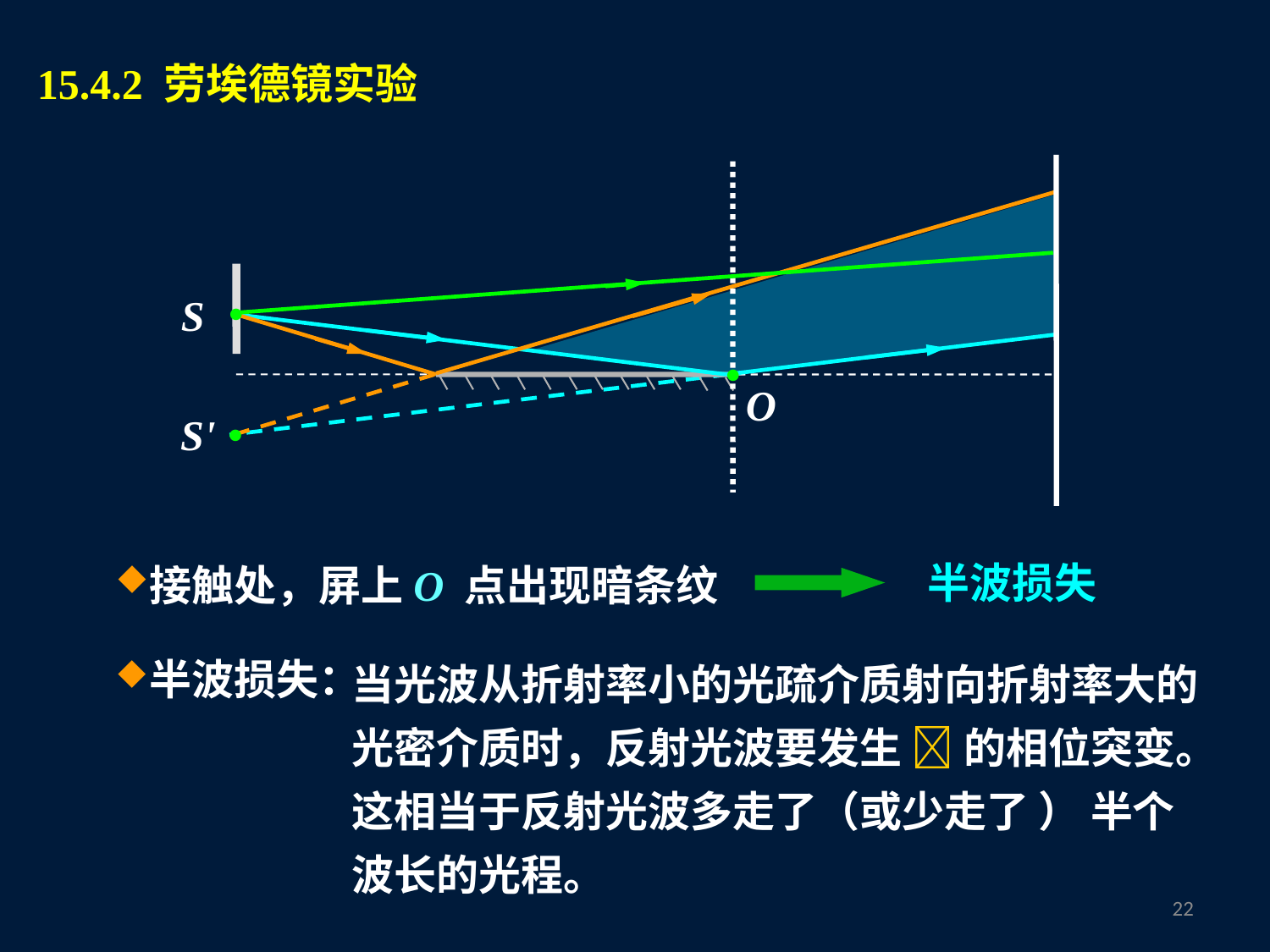

15.4.2 劳埃德镜实验

•
S

•
O

•
S'
半波损失
接触处，屏上O 点出现暗条纹

当光波从折射率小的光疏介质射向折射率大的光密介质时，反射光波要发生 π 的相位突变。这相当于反射光波多走了（或少走了 ） 半个波长的光程。
半波损失：
22